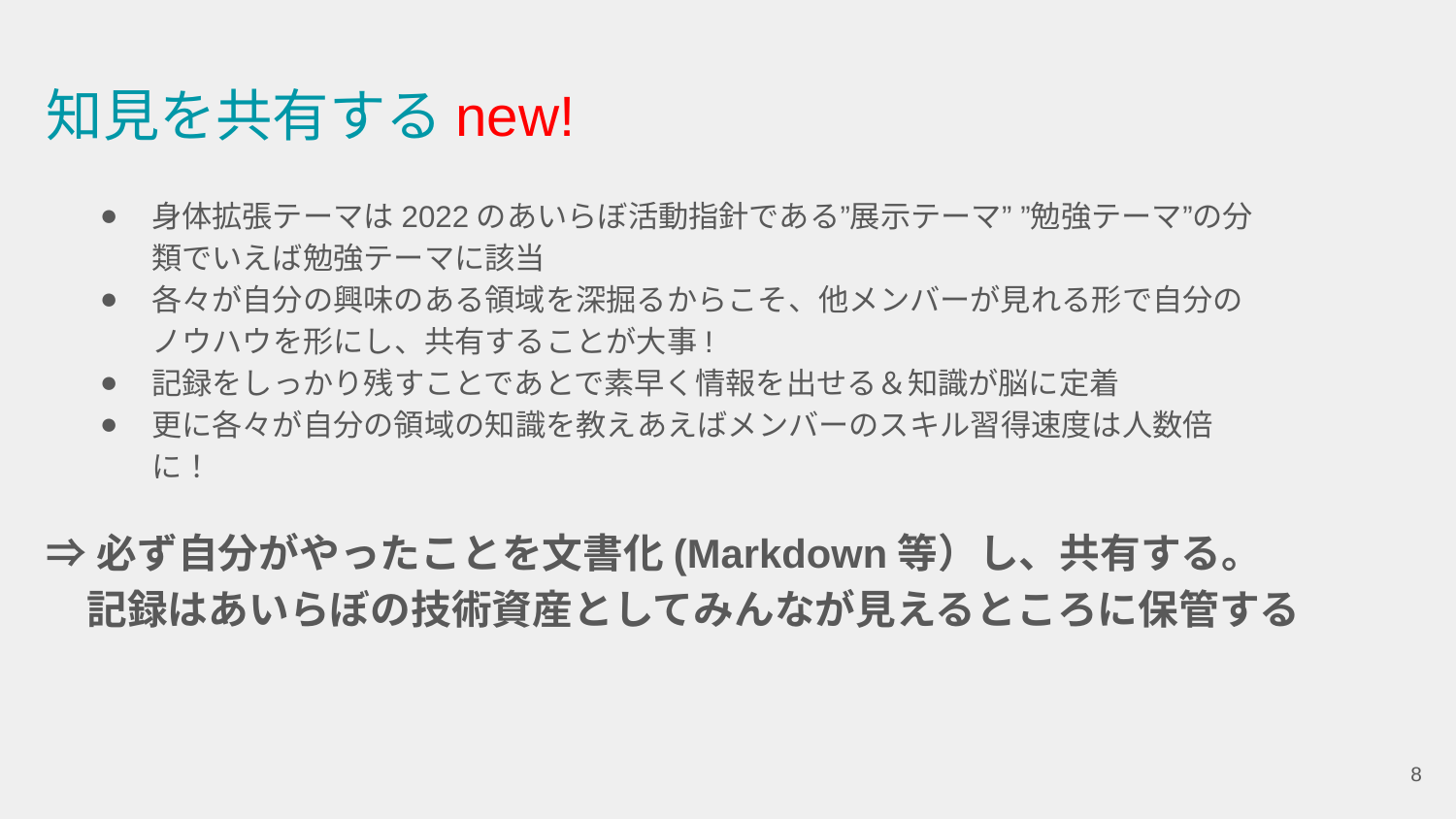

# 知見を共有するnew!
身体拡張テーマは2022のあいらぼ活動指針である”展示テーマ” ”勉強テーマ”の分類でいえば勉強テーマに該当
各々が自分の興味のある領域を深掘るからこそ、他メンバーが見れる形で自分のノウハウを形にし、共有することが大事!
記録をしっかり残すことであとで素早く情報を出せる＆知識が脳に定着
更に各々が自分の領域の知識を教えあえばメンバーのスキル習得速度は人数倍に！
⇒必ず自分がやったことを文書化(Markdown等）し、共有する。
　記録はあいらぼの技術資産としてみんなが見えるところに保管する

8